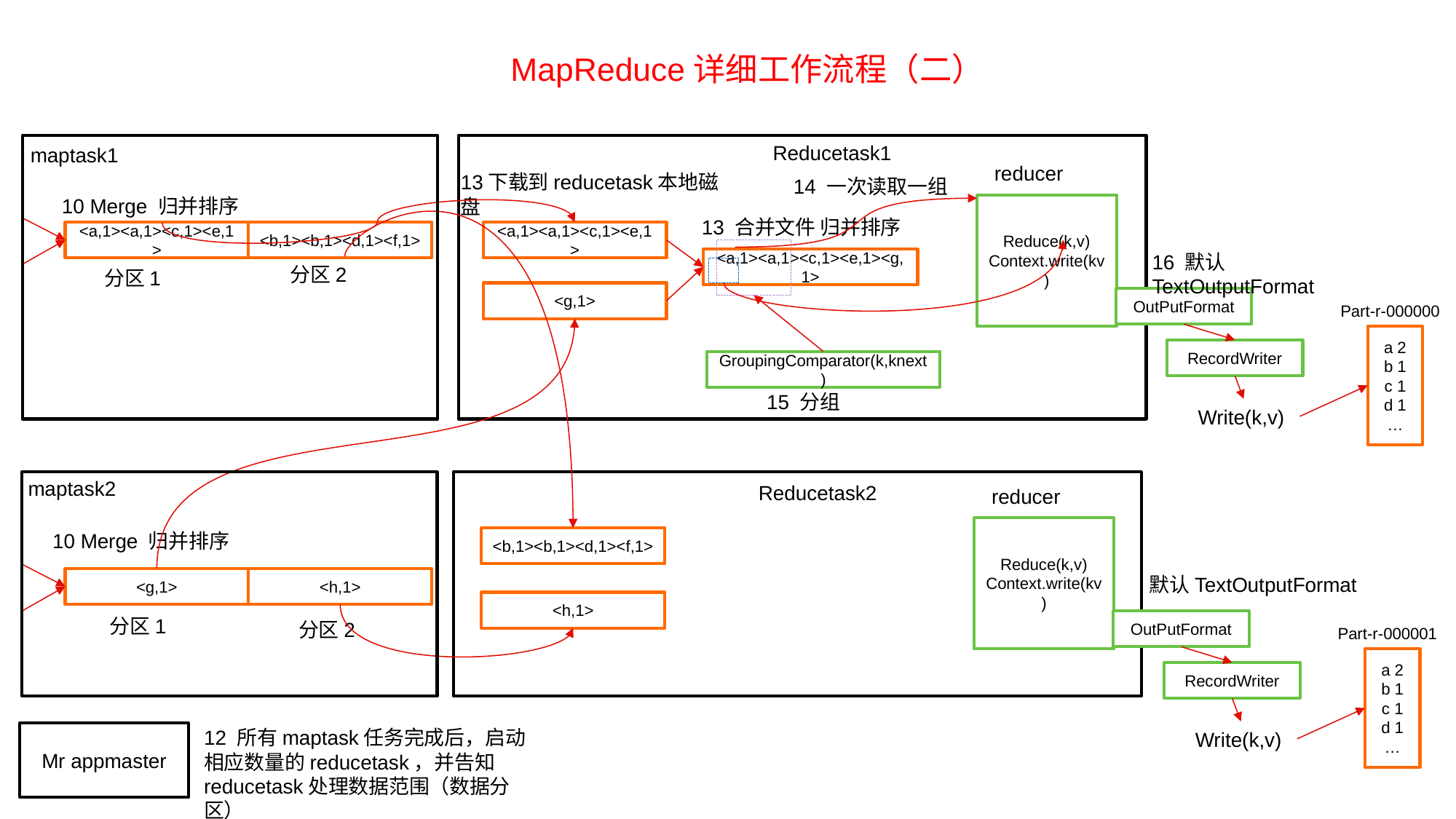

MapReduce详细工作流程（二）

Reducetask1

maptask1
reducer
13下载到reducetask本地磁盘
14 一次读取一组
10 Merge 归并排序
Reduce(k,v)
Context.write(kv)
13 合并文件 归并排序
<a,1><a,1><c,1><e,1>
<b,1><b,1><d,1><f,1>
<a,1><a,1><c,1><e,1>

16 默认TextOutputFormat
<a,1><a,1><c,1><e,1><g,1>
分区2

分区1
<g,1>
OutPutFormat
Part-r-000000
a 2
b 1
c 1
d 1
…
RecordWriter
GroupingComparator(k,knext)
15 分组
Write(k,v)
maptask2

Reducetask2
reducer
Reduce(k,v)
Context.write(kv)
10 Merge 归并排序
<b,1><b,1><d,1><f,1>
默认TextOutputFormat
<g,1>
<h,1>
<h,1>
分区1
OutPutFormat
分区2
Part-r-000001
a 2
b 1
c 1
d 1
…
RecordWriter
12 所有maptask任务完成后，启动相应数量的reducetask，并告知reducetask处理数据范围（数据分区）
Write(k,v)
Mr appmaster